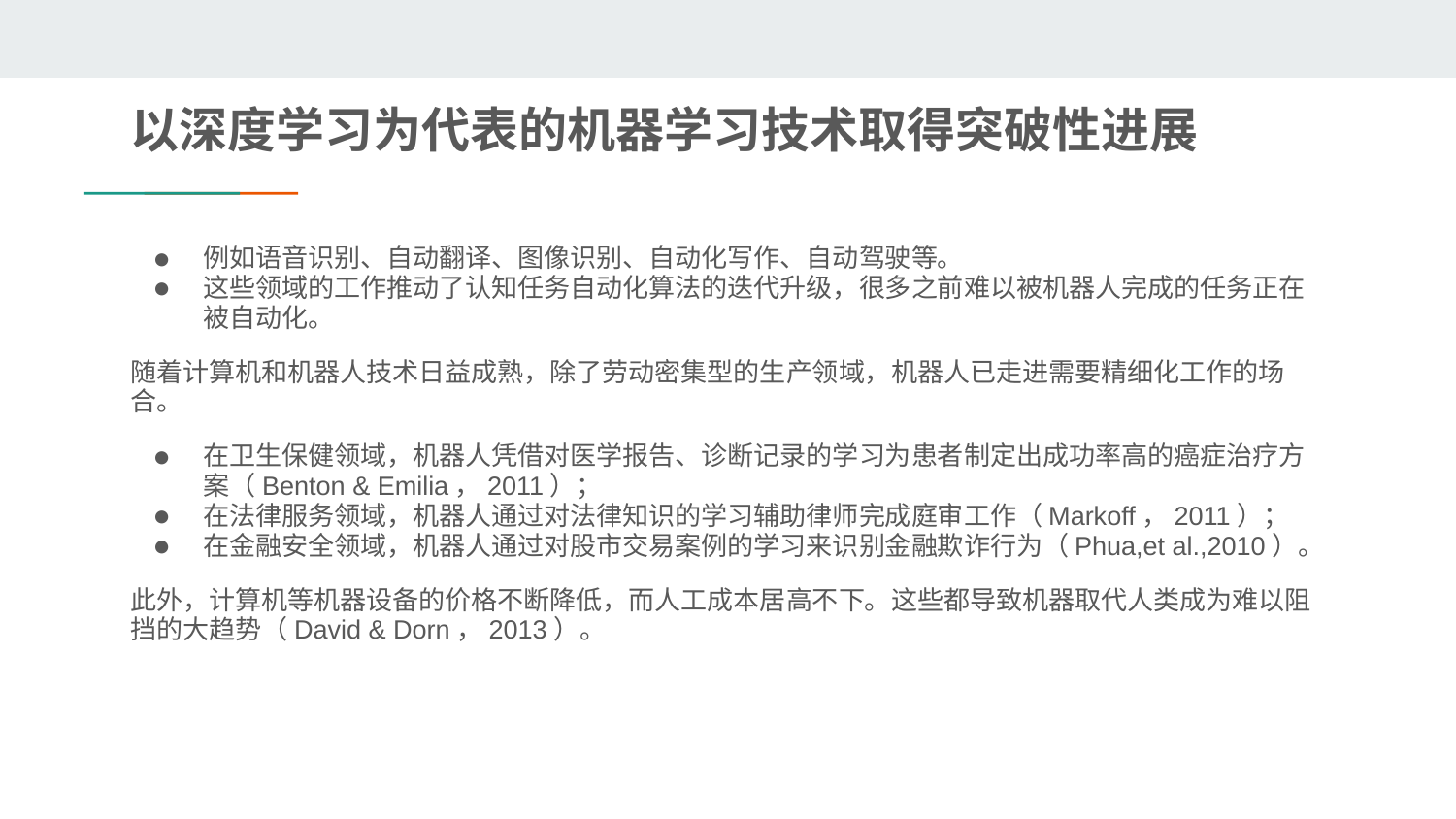

# 以深度学习为代表的机器学习技术取得突破性进展
例如语音识别、自动翻译、图像识别、自动化写作、自动驾驶等。
这些领域的工作推动了认知任务自动化算法的迭代升级，很多之前难以被机器人完成的任务正在被自动化。
随着计算机和机器人技术日益成熟，除了劳动密集型的生产领域，机器人已走进需要精细化工作的场合。
在卫生保健领域，机器人凭借对医学报告、诊断记录的学习为患者制定出成功率高的癌症治疗方案（Benton & Emilia，2011）；
在法律服务领域，机器人通过对法律知识的学习辅助律师完成庭审工作（Markoff，2011）；
在金融安全领域，机器人通过对股市交易案例的学习来识别金融欺诈行为（Phua,et al.,2010）。
此外，计算机等机器设备的价格不断降低，而人工成本居高不下。这些都导致机器取代人类成为难以阻挡的大趋势（David & Dorn，2013）。